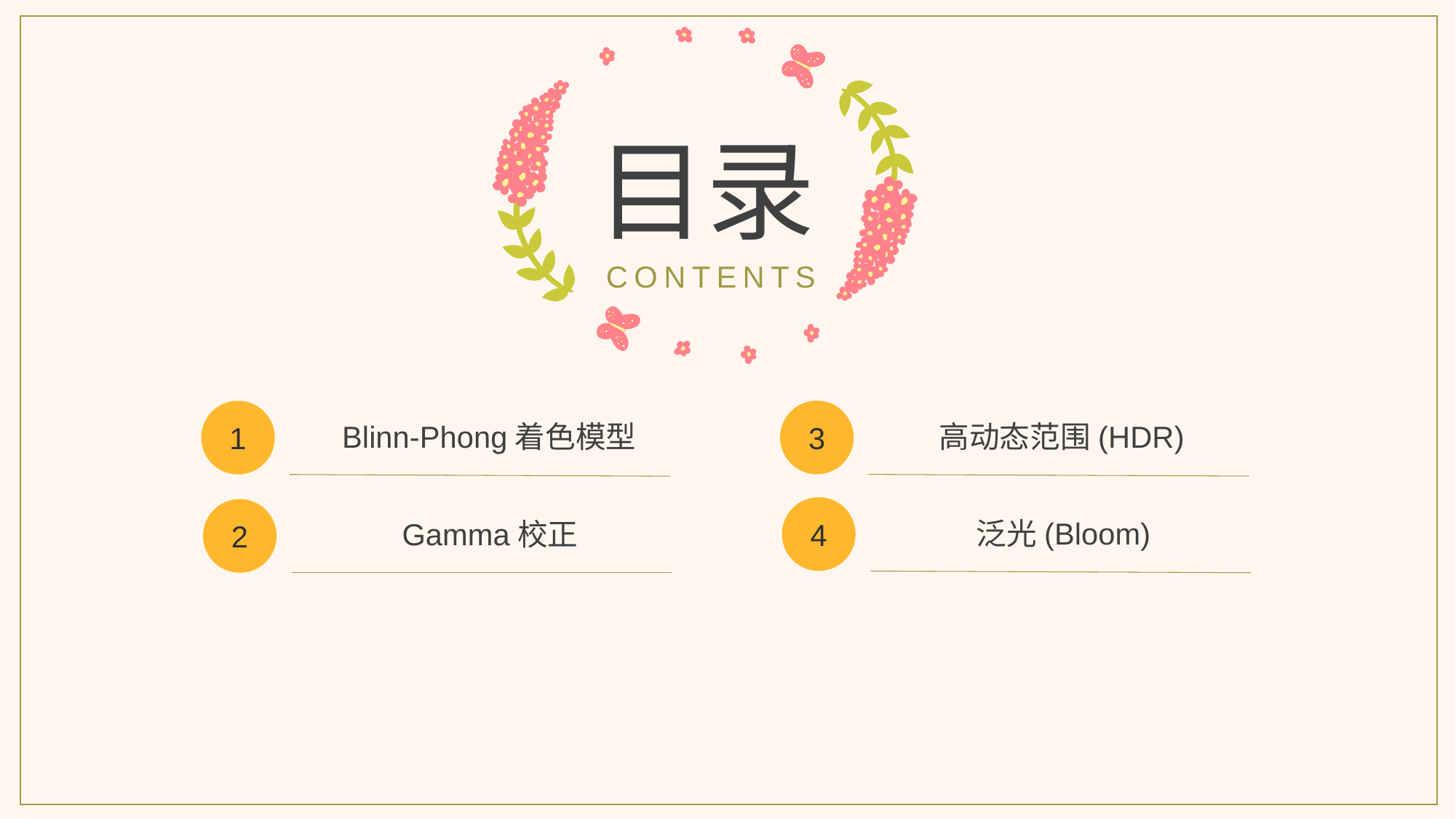

目录
CONTENTS
3
1
  Blinn-Phong着色模型
高动态范围(HDR)
4
2
泛光(Bloom)
  Gamma校正